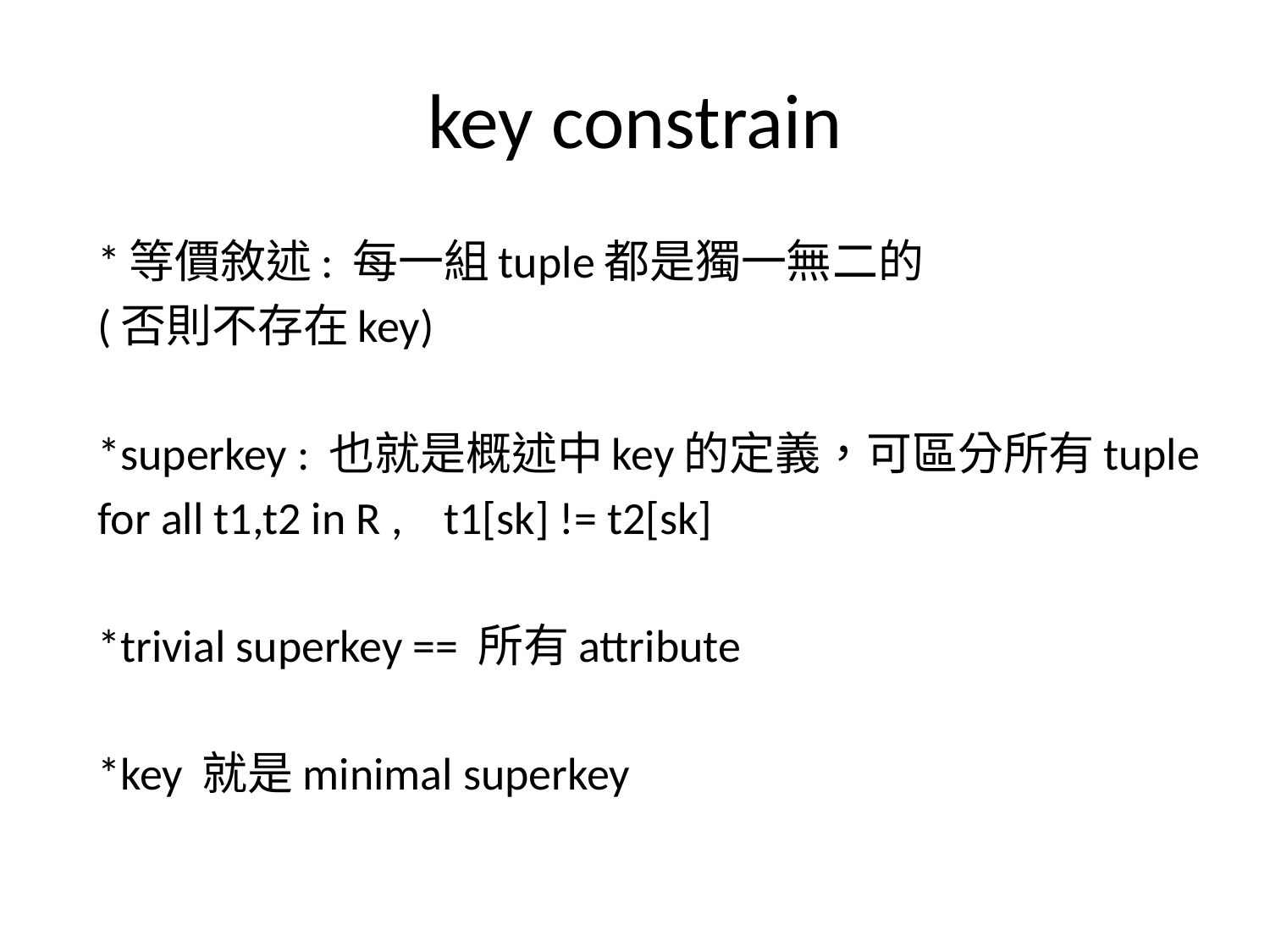

# key constrain
*等價敘述: 每一組tuple都是獨一無二的
(否則不存在key)

*superkey : 也就是概述中key的定義，可區分所有tuple
for all t1,t2 in R ,    t1[sk] != t2[sk]

*trivial superkey == 所有attribute

*key 就是minimal superkey